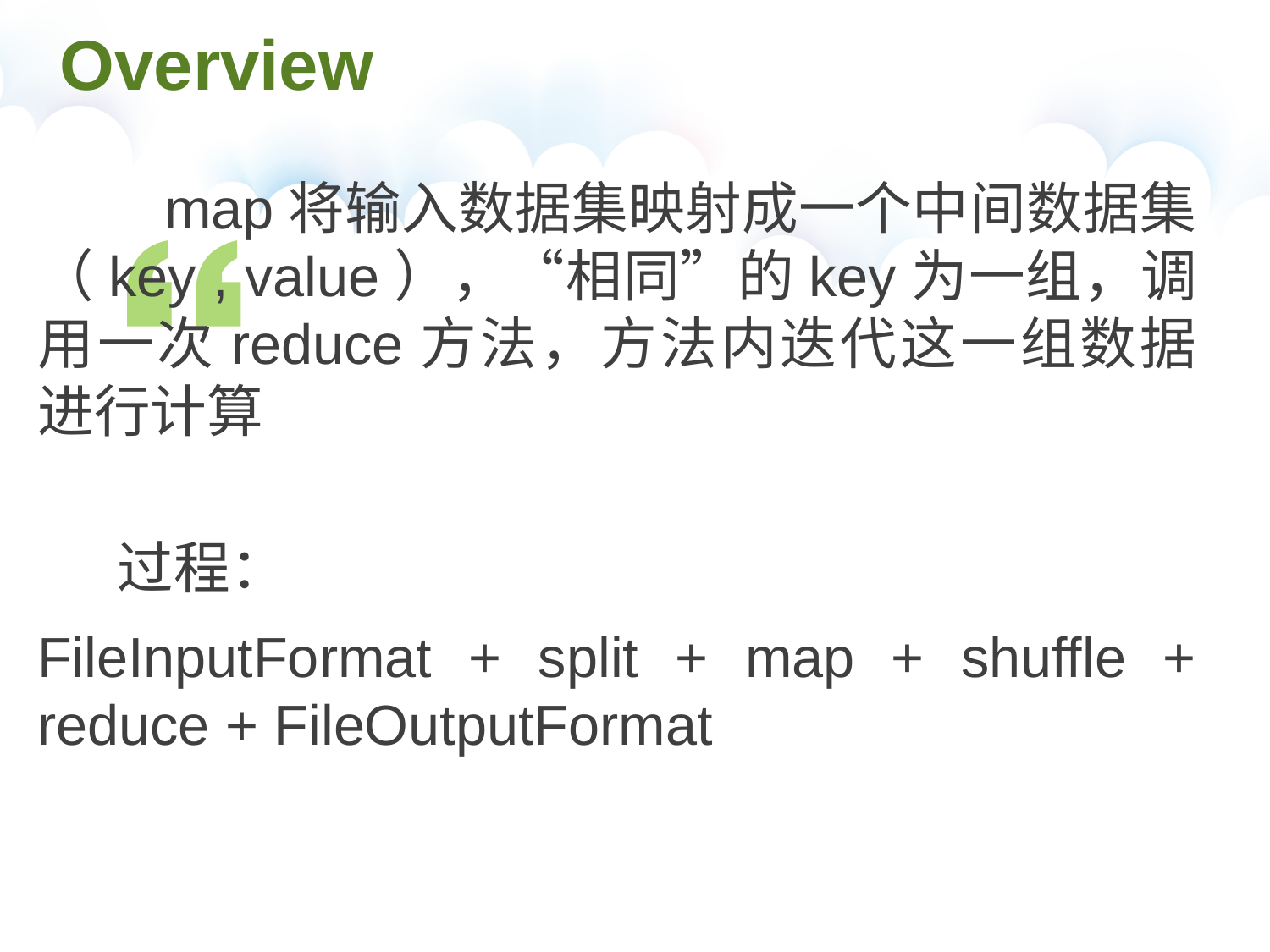

# Overview
	map将输入数据集映射成一个中间数据集（key , value），“相同”的key为一组，调用一次reduce方法，方法内迭代这一组数据进行计算

过程：
FileInputFormat + split + map + shuffle + reduce + FileOutputFormat